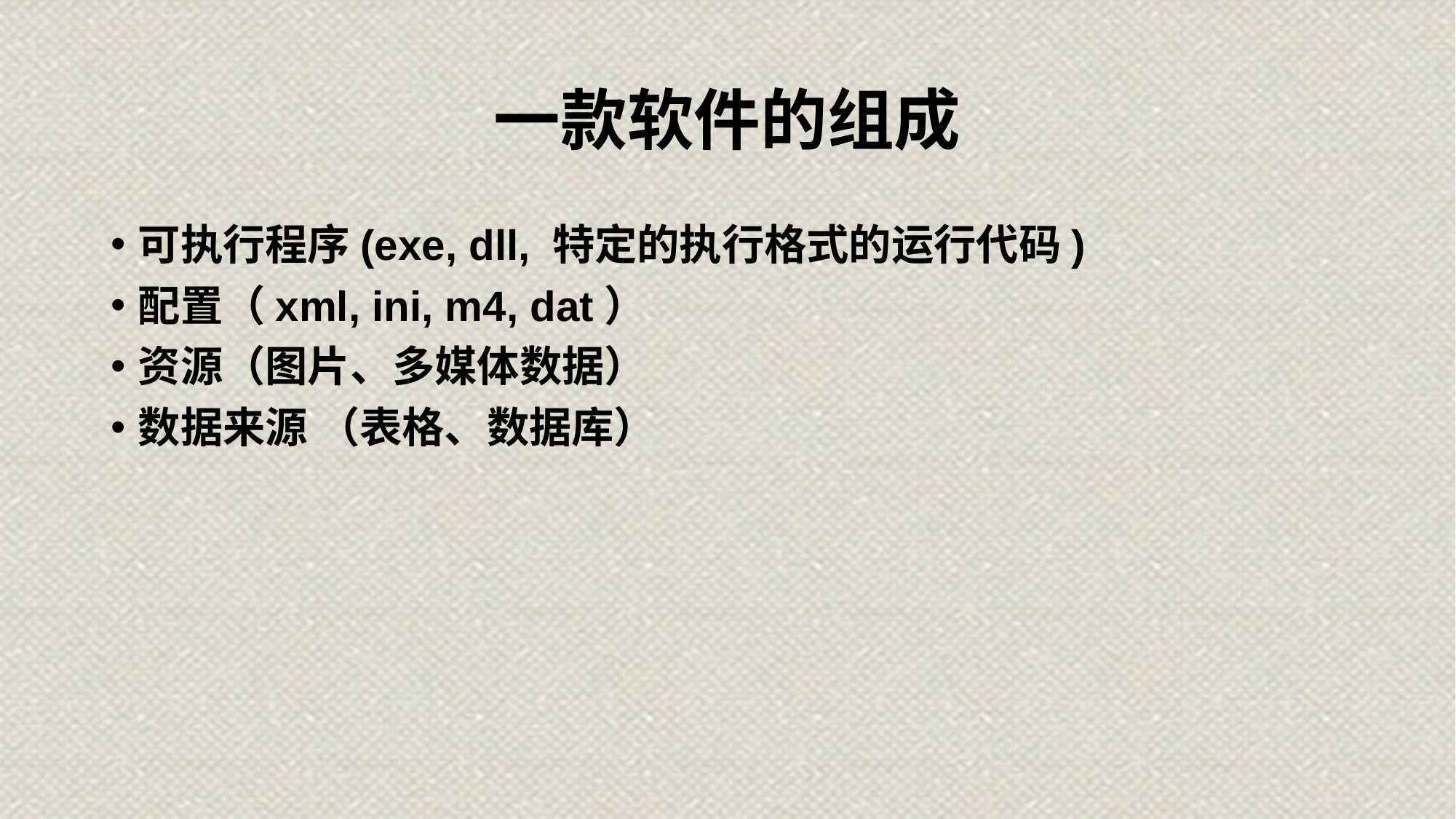

# 一款软件的组成
可执行程序(exe, dll, 特定的执行格式的运行代码)
配置（xml, ini, m4, dat）
资源（图片、多媒体数据）
数据来源 （表格、数据库）